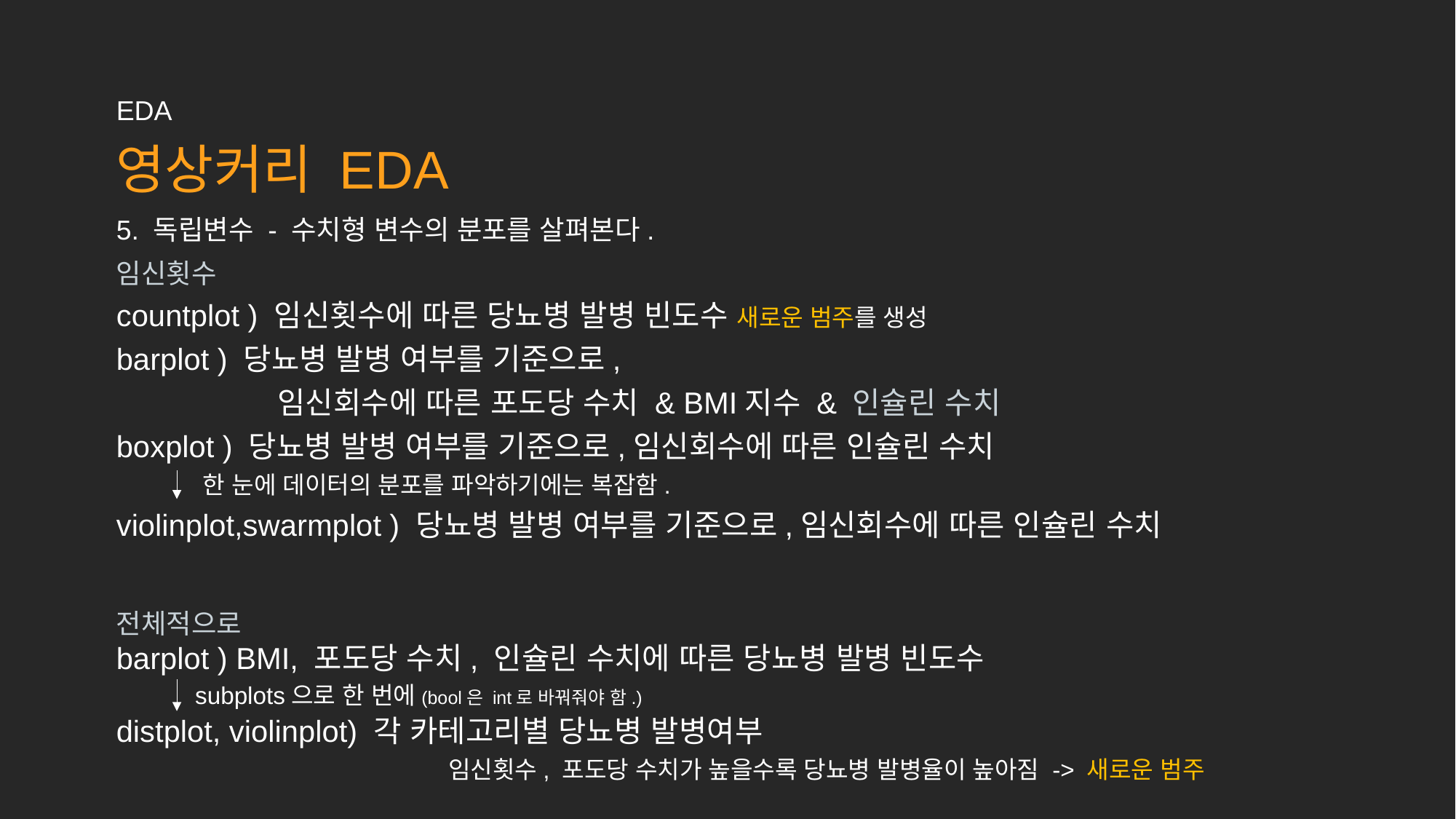

EDA
영상커리 EDA
5. 독립변수 - 수치형 변수의 분포를 살펴본다.
임신횟수
countplot ) 임신횟수에 따른 당뇨병 발병 빈도수 새로운 범주를 생성
barplot ) 당뇨병 발병 여부를 기준으로,
                  임신회수에 따른 포도당 수치 & BMI지수 & 인슐린 수치
boxplot ) 당뇨병 발병 여부를 기준으로,임신회수에 따른 인슐린 수치
            한 눈에 데이터의 분포를 파악하기에는 복잡함.
violinplot,swarmplot ) 당뇨병 발병 여부를 기준으로,임신회수에 따른 인슐린 수치

전체적으로
barplot ) BMI, 포도당 수치, 인슐린 수치에 따른 당뇨병 발병 빈도수

distplot, violinplot) 각 카테고리별 당뇨병 발병여부
                                      임신횟수, 포도당 수치가 높을수록 당뇨병 발병율이 높아짐 -> 새로운 범주

subplots으로 한 번에(bool은 int로 바꿔줘야 함.)